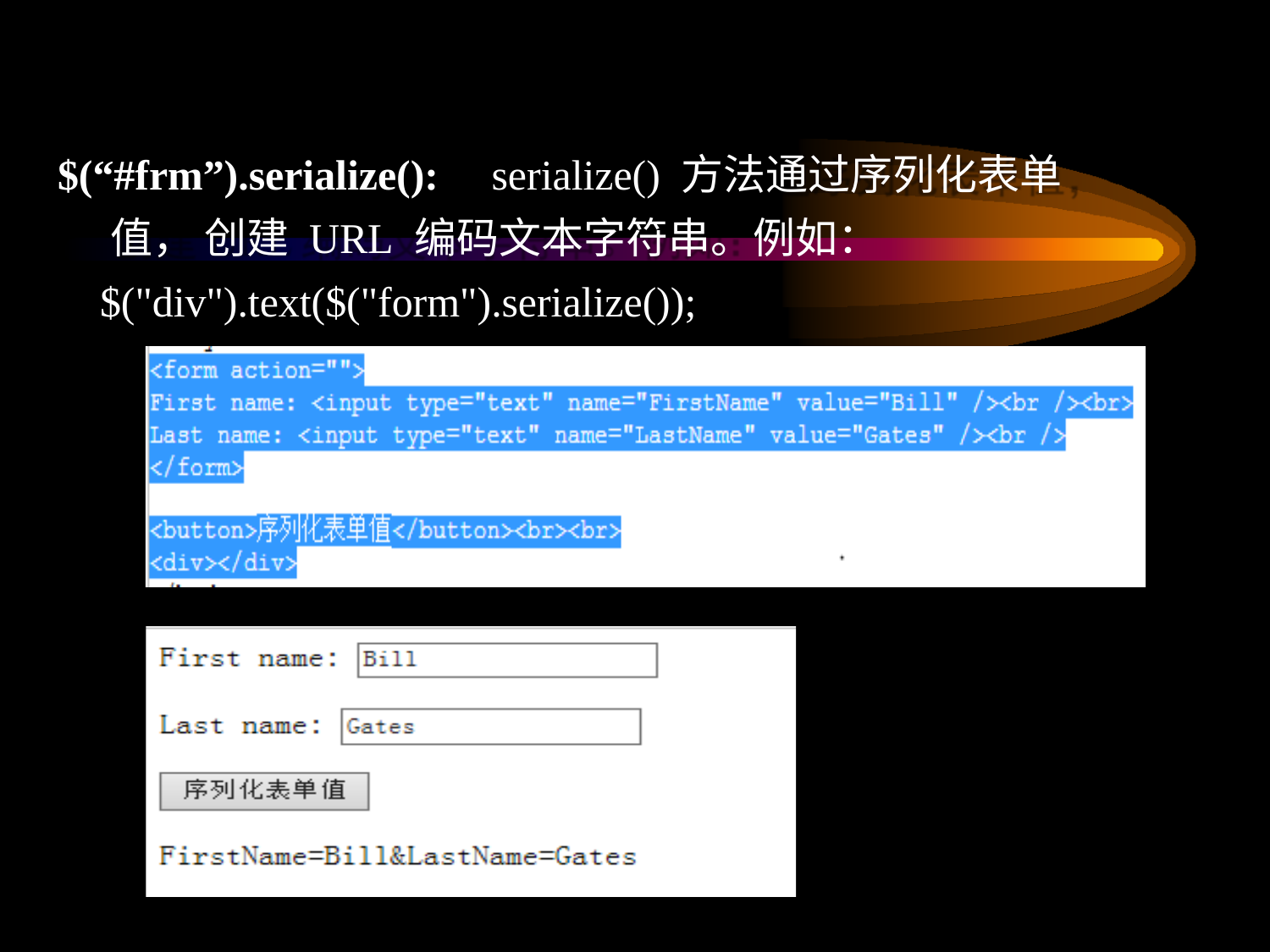

$(“#frm”).serialize():	serialize() 方法通过序列化表单值， 创建 URL 编码文本字符串。例如：
$("div").text($("form").serialize());